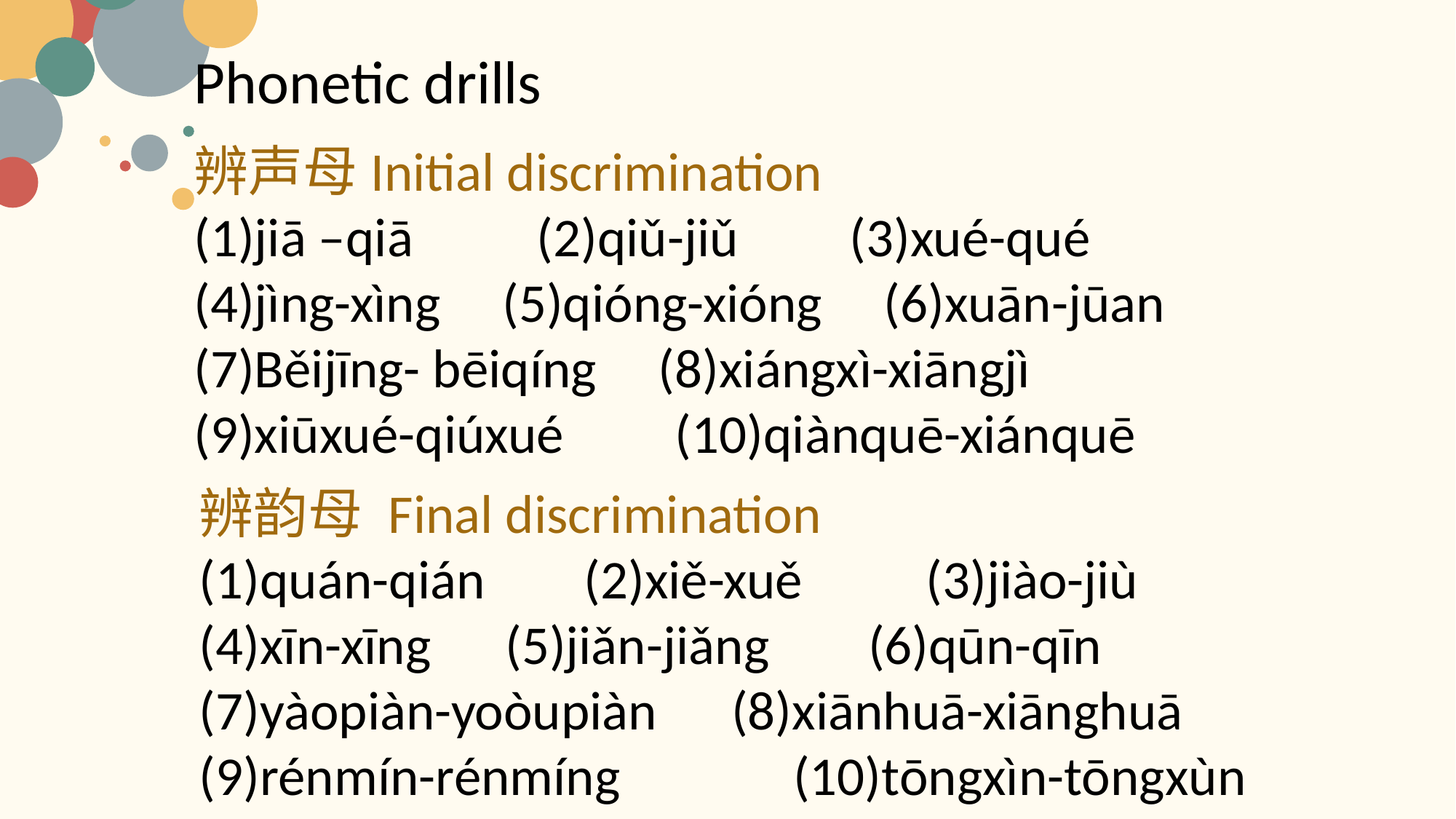

# Phonetic drills
辨声母Initial discrimination
(1)jiā –qiā          (2)qiǔ-jiǔ         (3)xué-qué
(4)jìng-xìng     (5)qióng-xióng     (6)xuān-jūan
(7)Běijīng- bēiqíng     (8)xiángxì-xiāngjì     (9)xiūxué-qiúxué         (10)qiànquē-xiánquē
辨韵母 Final discrimination
quán-qián        (2)xiě-xuě          (3)jiào-jiù
(4)xīn-xīng      (5)jiǎn-jiǎng        (6)qūn-qīn
(7)yàopiàn-yoòupiàn      (8)xiānhuā-xiānghuā
(9)rénmín-rénmíng              (10)tōngxìn-tōngxùn